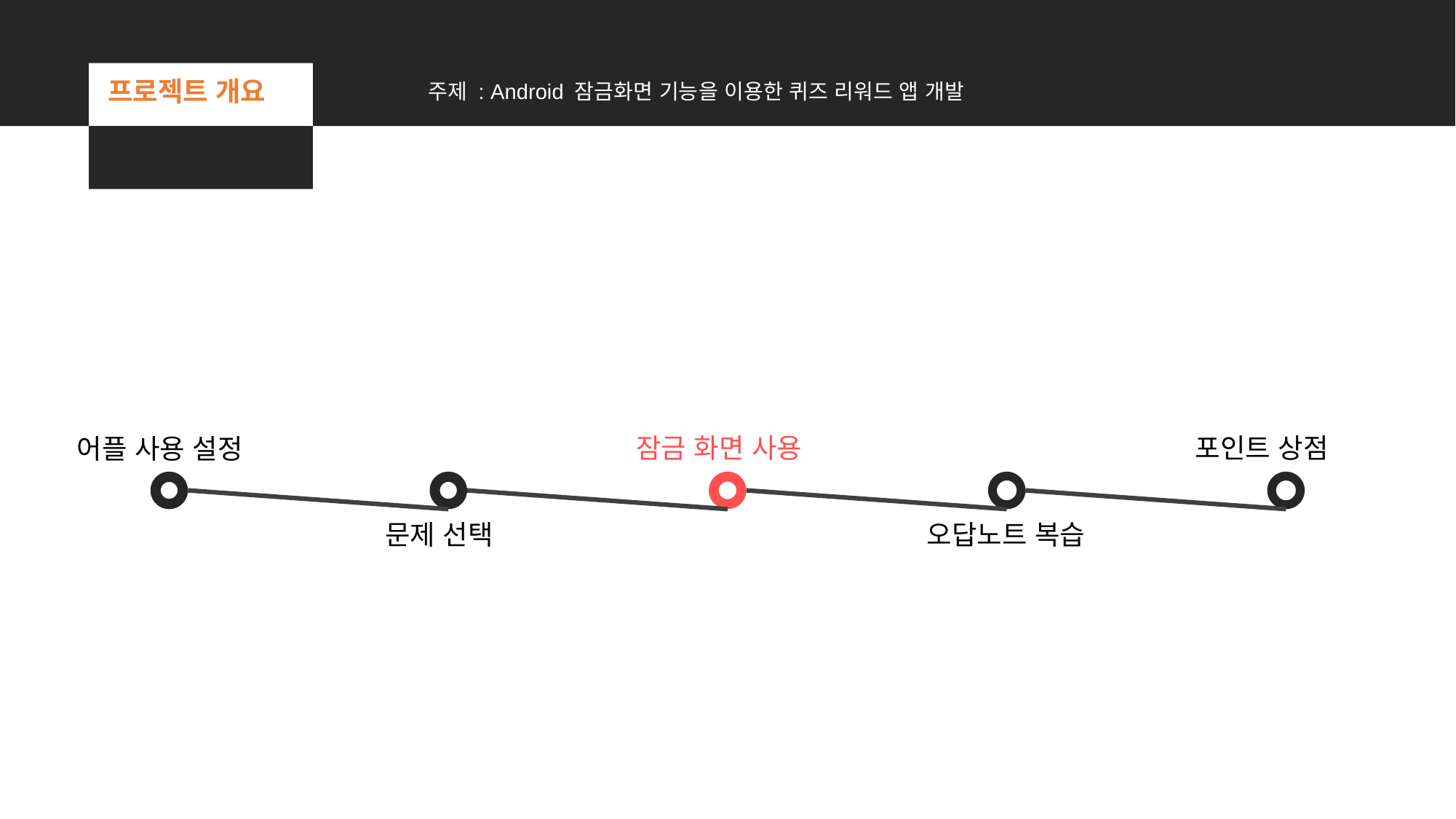

프로젝트 개요
주제 : Android 잠금화면 기능을 이용한 퀴즈 리워드 앱 개발

잠금 화면 사용
포인트 상점
어플 사용 설정

문제 선택
오답노트 복습